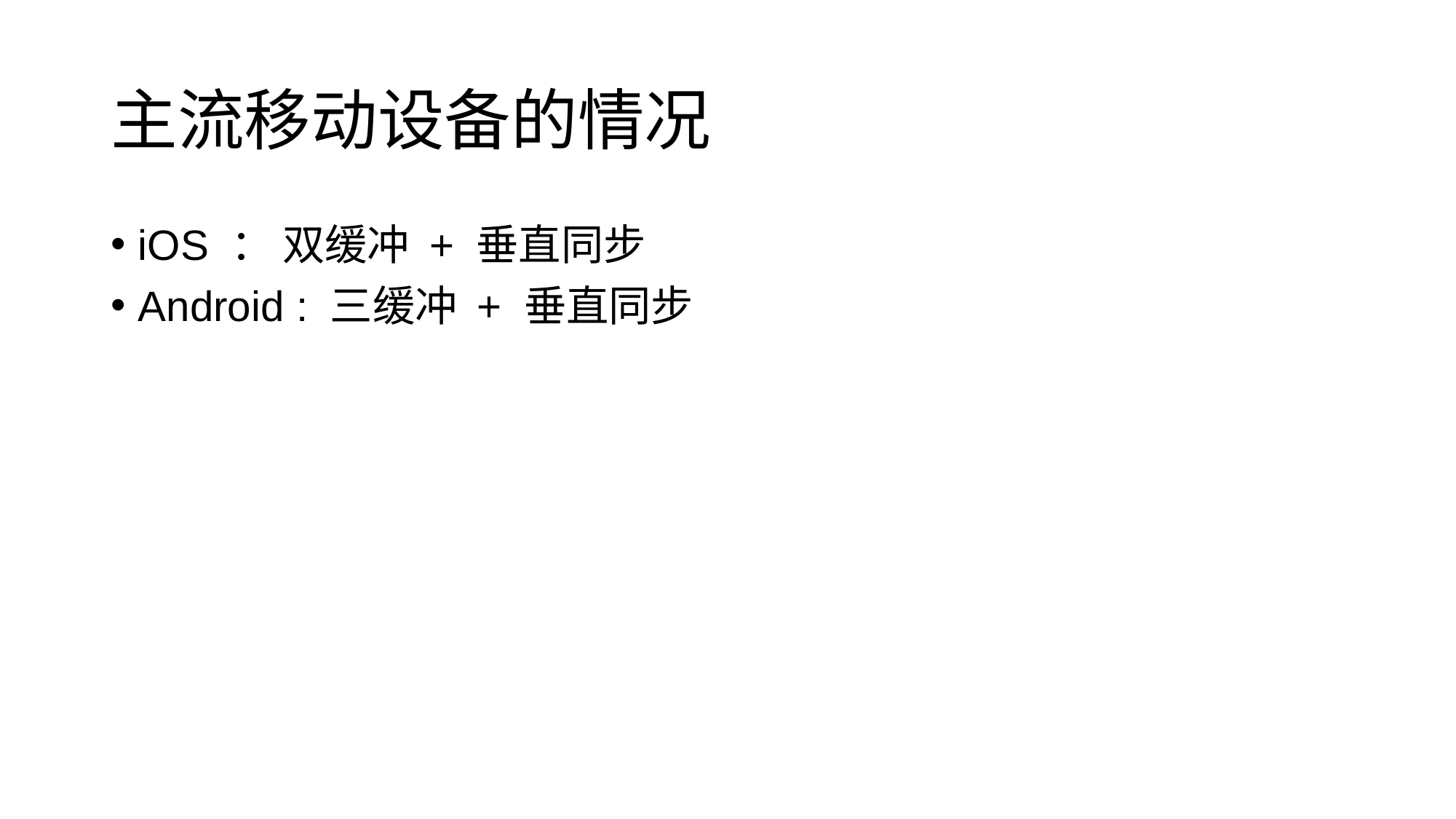

# 主流移动设备的情况
iOS ： 双缓冲 + 垂直同步
Android : 三缓冲 + 垂直同步